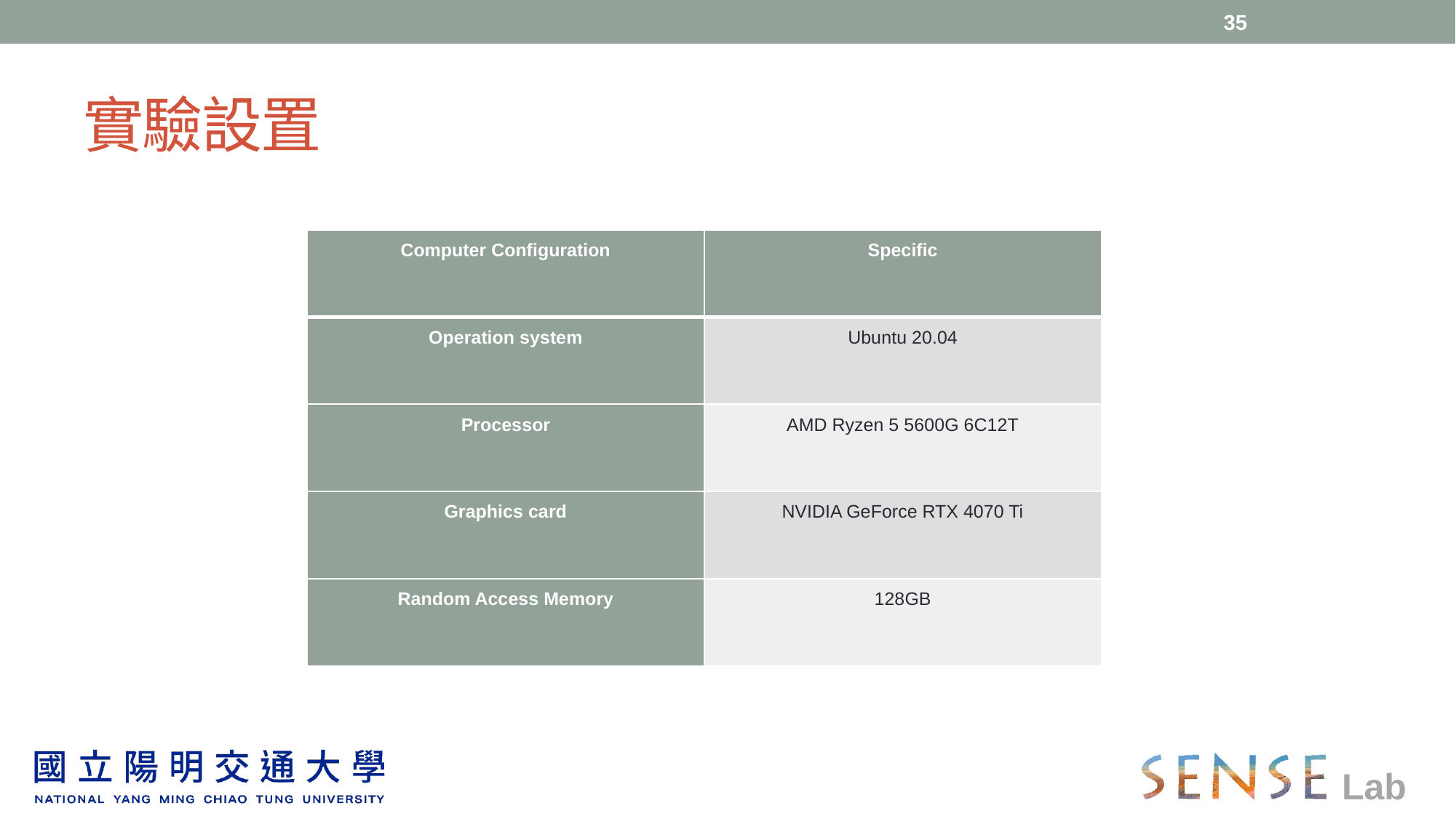

35
# 實驗設置
| Computer Configuration | Specific |
| --- | --- |
| Operation system | Ubuntu 20.04 |
| Processor | AMD Ryzen 5 5600G 6C12T |
| Graphics card | NVIDIA GeForce RTX 4070 Ti |
| Random Access Memory | 128GB |